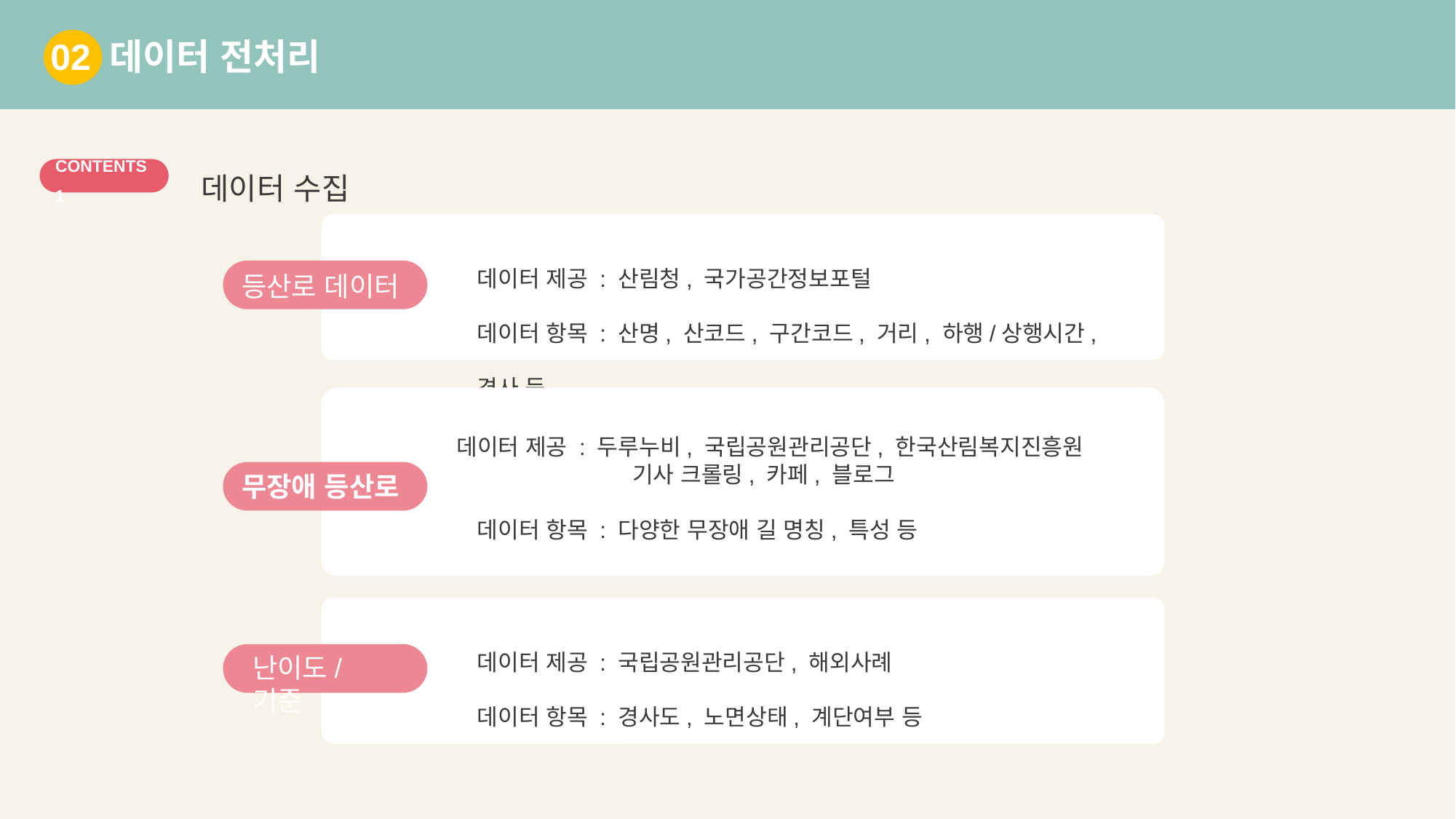

02 데이터 전처리

데이터 수집
CONTENTS 1

데이터 제공 : 산림청, 국가공간정보포털
데이터 항목 : 산명, 산코드, 구간코드, 거리, 하행/상행시간, 경사 등

등산로 데이터

데이터 제공 : 두루누비, 국립공원관리공단, 한국산림복지진흥원
기사 크롤링, 카페, 블로그

무장애 등산로
데이터 항목 : 다양한 무장애 길 명칭, 특성 등

데이터 제공 : 국립공원관리공단, 해외사례
데이터 항목 : 경사도, 노면상태, 계단여부 등

난이도/기준